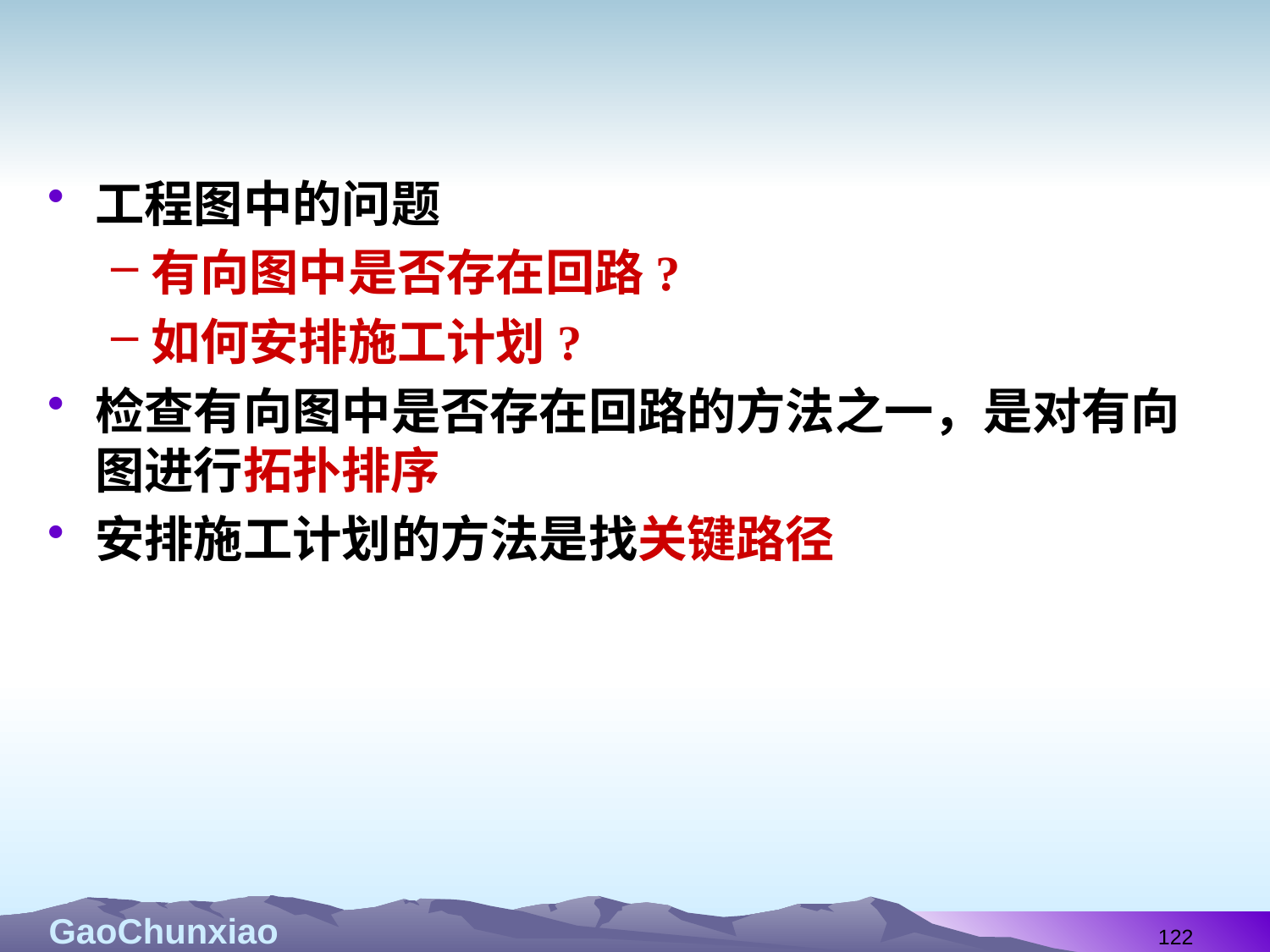

#
工程图中的问题
有向图中是否存在回路?
如何安排施工计划?
检查有向图中是否存在回路的方法之一，是对有向图进行拓扑排序
安排施工计划的方法是找关键路径
122